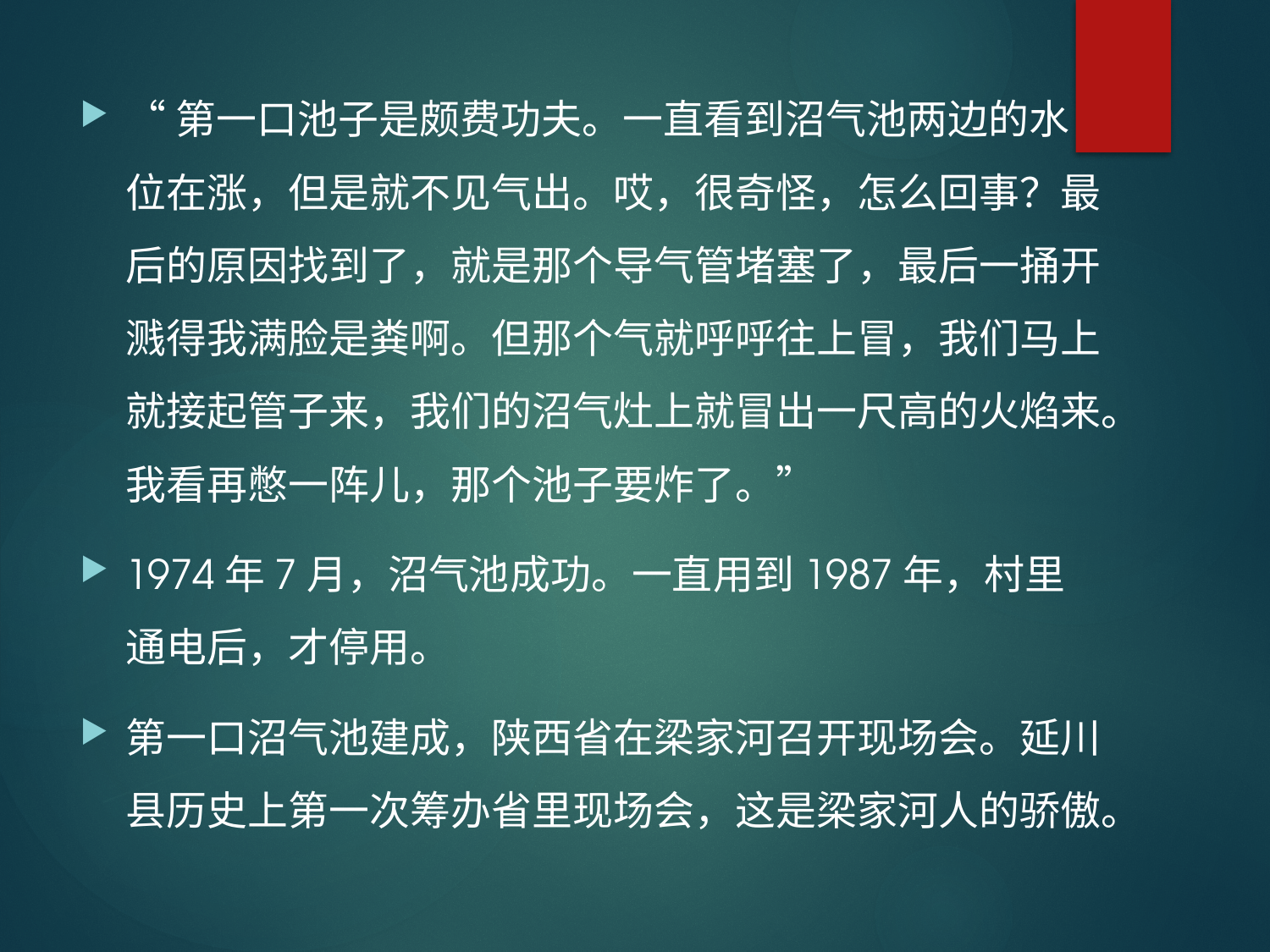

#
“第一口池子是颇费功夫。一直看到沼气池两边的水位在涨，但是就不见气出。哎，很奇怪，怎么回事？最后的原因找到了，就是那个导气管堵塞了，最后一捅开溅得我满脸是粪啊。但那个气就呼呼往上冒，我们马上就接起管子来，我们的沼气灶上就冒出一尺高的火焰来。我看再憋一阵儿，那个池子要炸了。”
1974年7月，沼气池成功。一直用到1987年，村里通电后，才停用。
第一口沼气池建成，陕西省在梁家河召开现场会。延川县历史上第一次筹办省里现场会，这是梁家河人的骄傲。